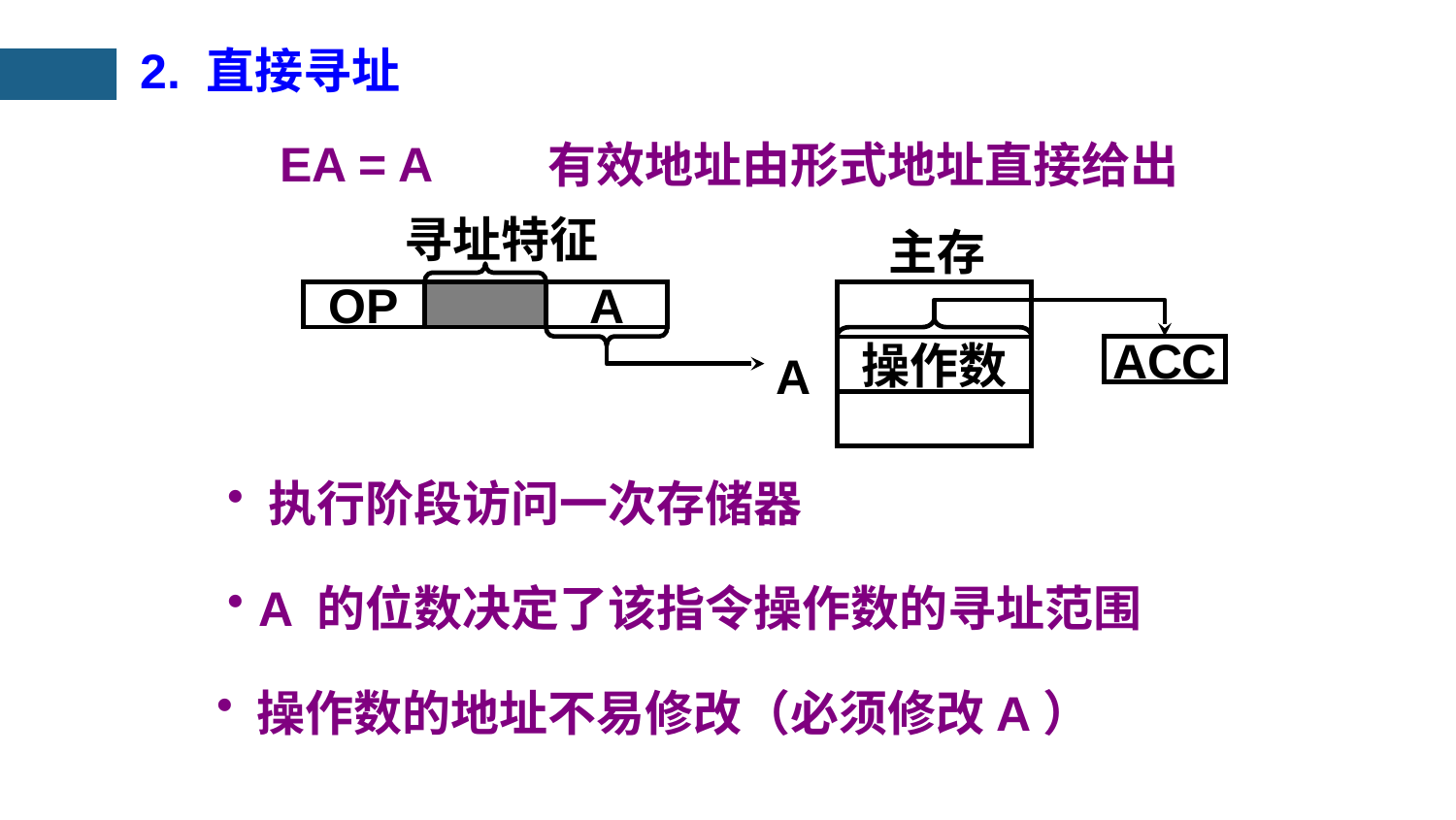

2. 直接寻址
EA = A
有效地址由形式地址直接给出
寻址特征

主存

操作数

OP

A

ACC
A

 执行阶段访问一次存储器
 A 的位数决定了该指令操作数的寻址范围
 操作数的地址不易修改（必须修改A）